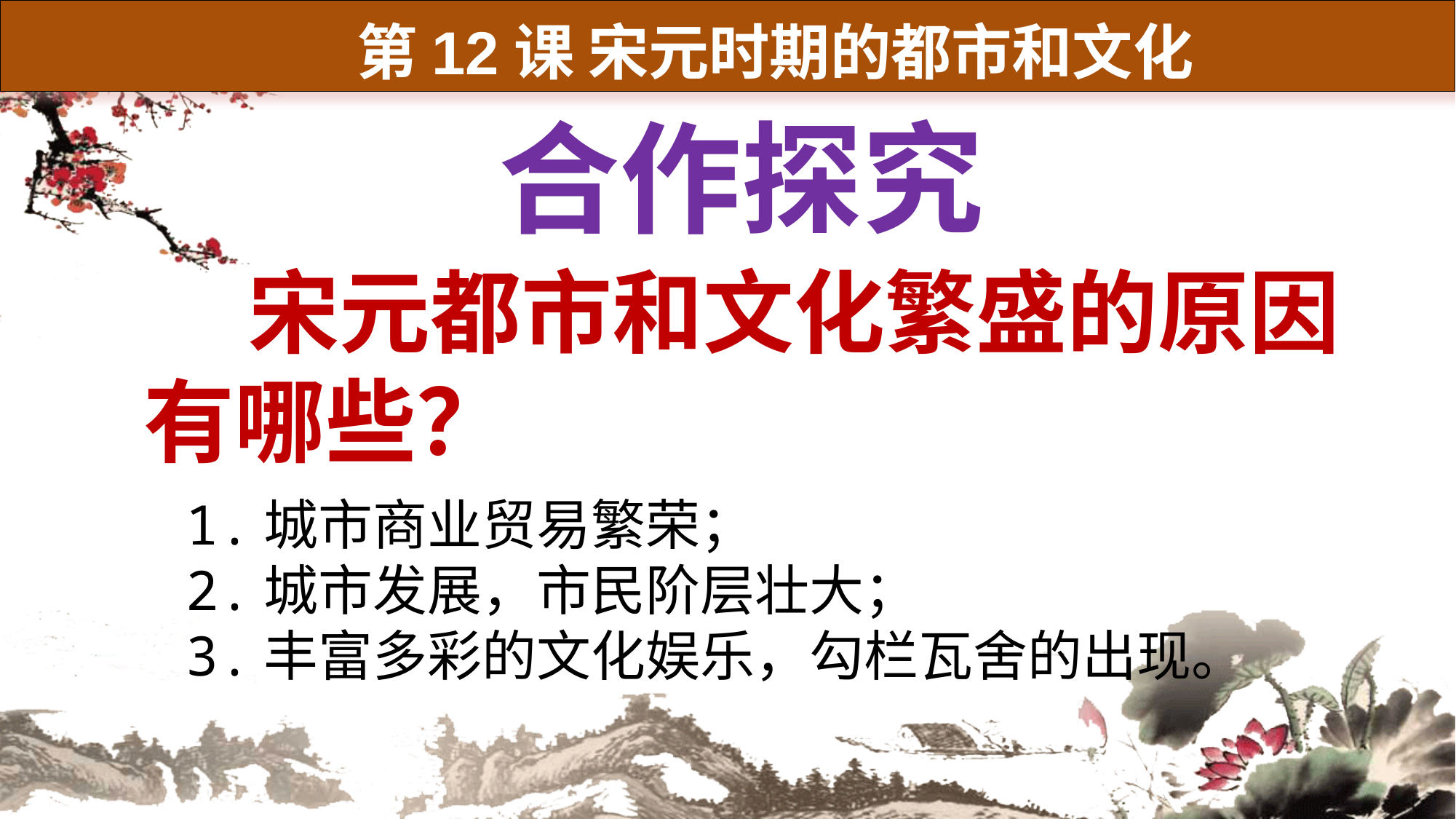

第12课 宋元时期的都市和文化
合作探究
    宋元都市和文化繁盛的原因有哪些？
1.城市商业贸易繁荣；
2.城市发展，市民阶层壮大；
3.丰富多彩的文化娱乐，勾栏瓦舍的出现。